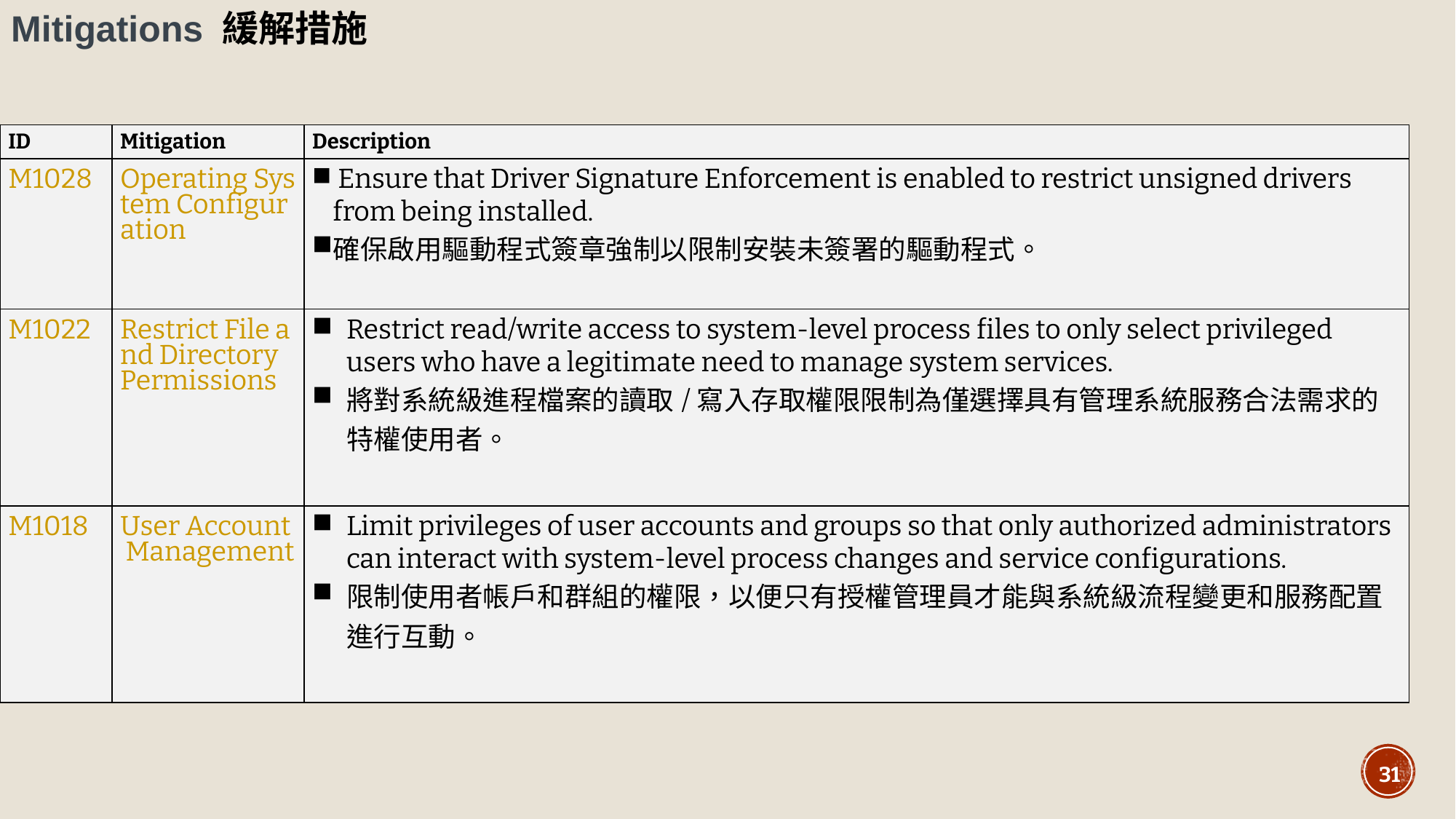

Mitigations 緩解措施
| ID | Mitigation | Description |
| --- | --- | --- |
| M1028 | Operating System Configuration | Ensure that Driver Signature Enforcement is enabled to restrict unsigned drivers from being installed. 確保啟用驅動程式簽章強制以限制安裝未簽署的驅動程式。 |
| --- | --- | --- |
| M1022 | Restrict File and Directory Permissions | Restrict read/write access to system-level process files to only select privileged users who have a legitimate need to manage system services. 將對系統級進程檔案的讀取/寫入存取權限限制為僅選擇具有管理系統服務合法需求的特權使用者。 |
| M1018 | User Account Management | Limit privileges of user accounts and groups so that only authorized administrators can interact with system-level process changes and service configurations. 限制使用者帳戶和群組的權限，以便只有授權管理員才能與系統級流程變更和服務配置進行互動。 |
31